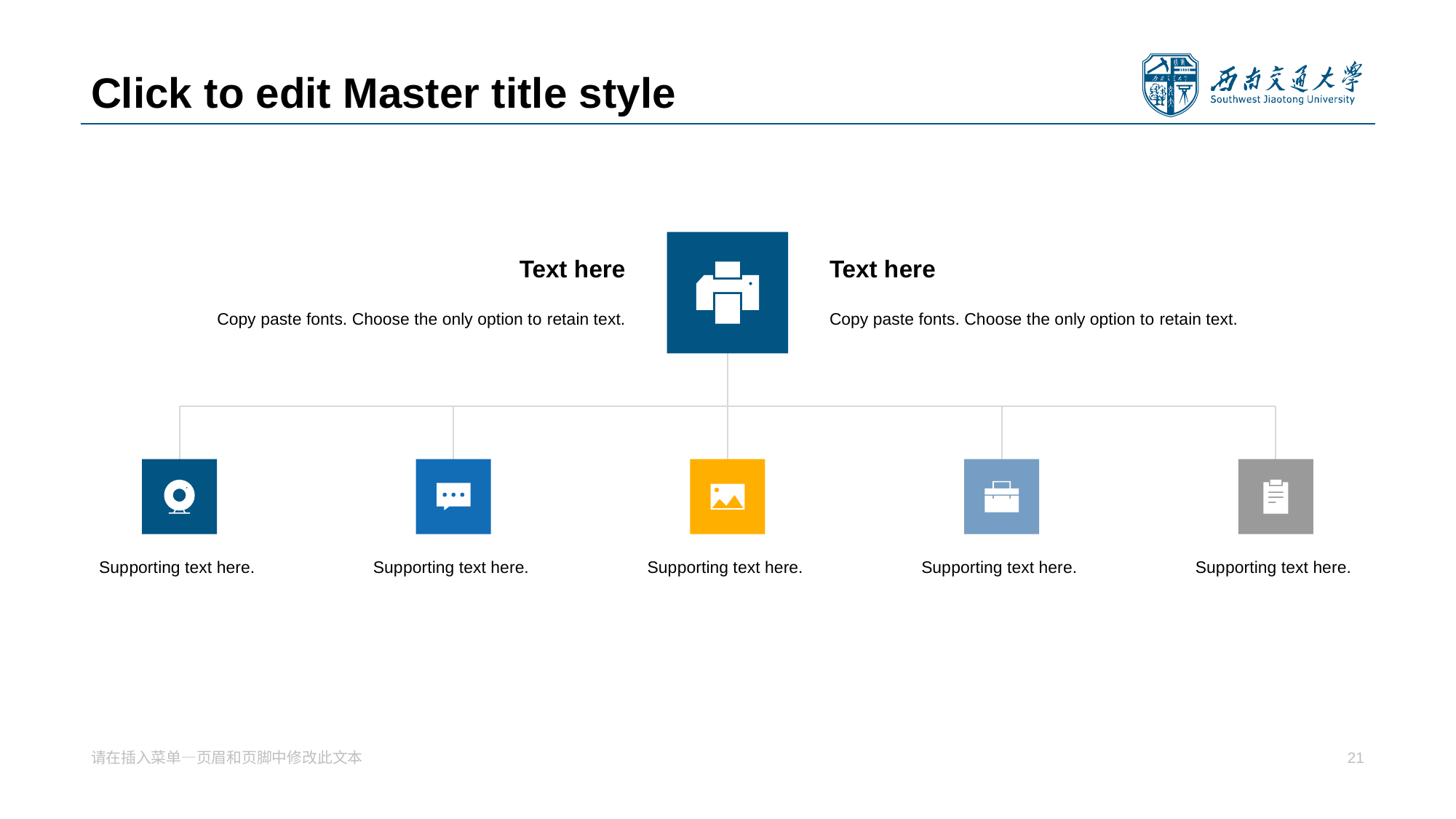

# Click to edit Master title style

Text h ere
Text h ere

Copy paste fonts. Choose the only option to  retain text.
Copy paste fonts. Choose the only option to  retain text.

Sup porting text here.
Sup porting text here.
Sup porting text here.
Sup porting text here.
Sup porting text here.
请在插入菜单—页眉和页脚中修改此文本
21